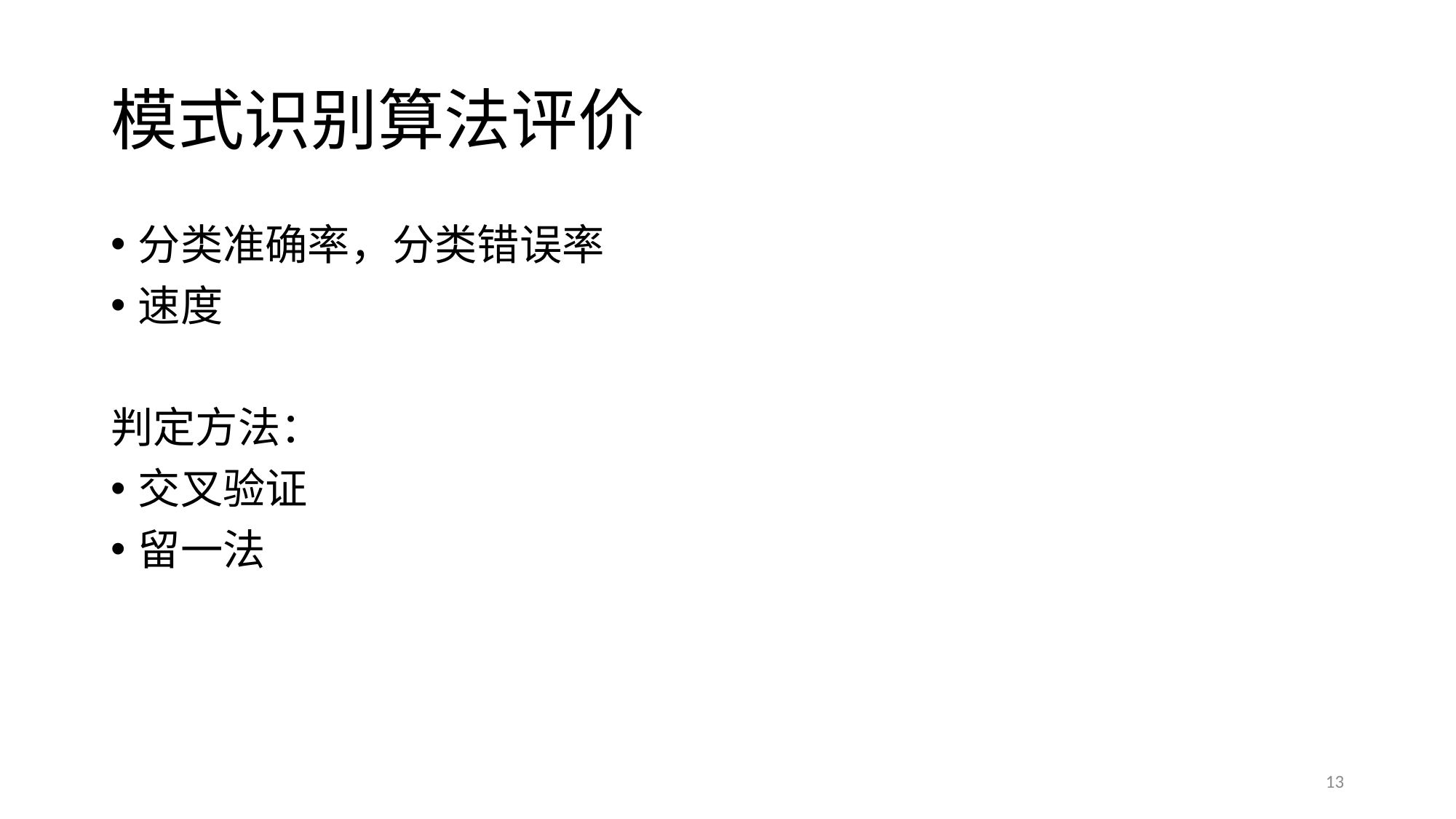

# 模式识别算法评价
分类准确率，分类错误率
速度

判定方法：
交叉验证
留一法

13